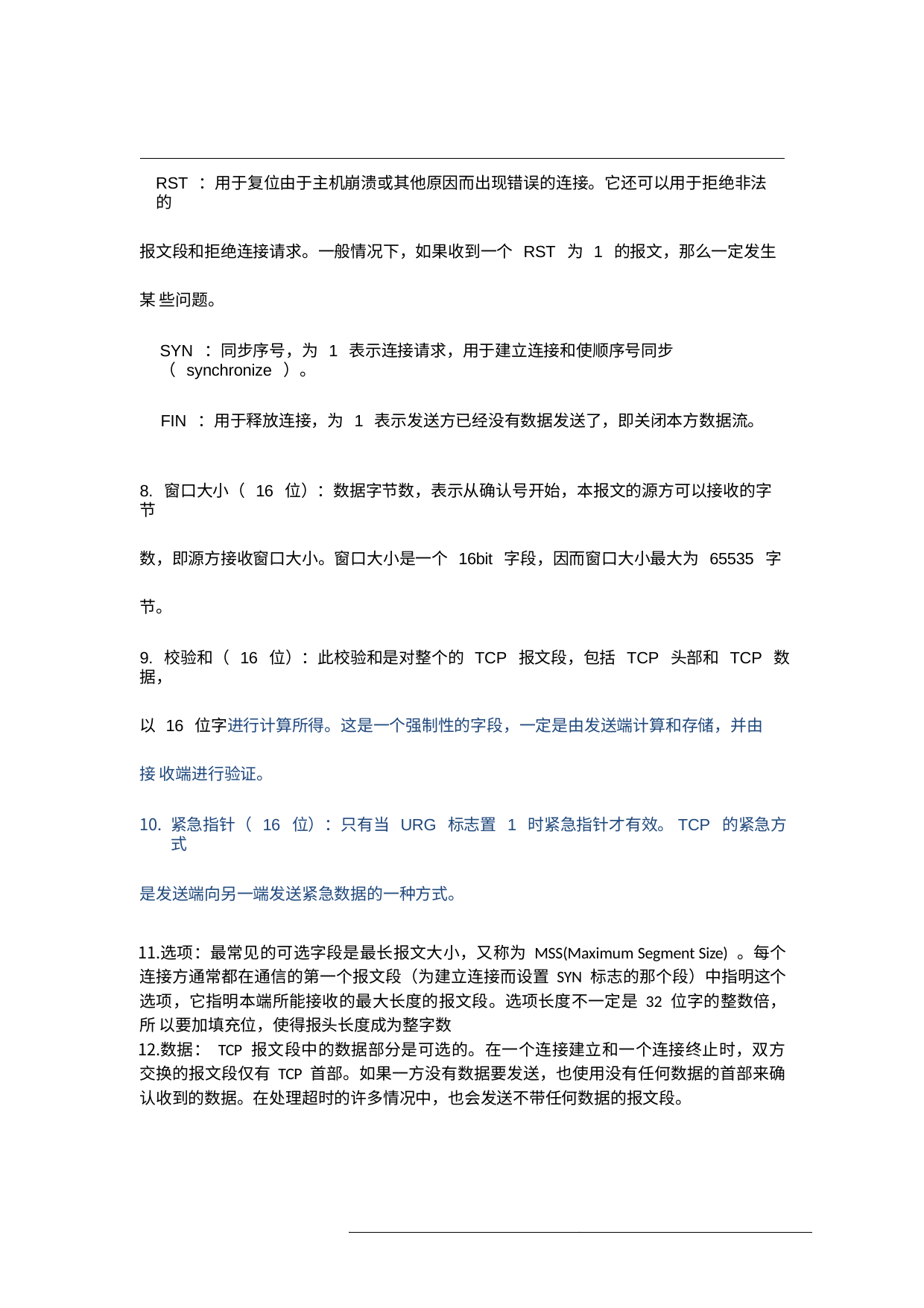

RST ：用于复位由于主机崩溃或其他原因而出现错误的连接。它还可以用于拒绝非法的
报文段和拒绝连接请求。一般情况下，如果收到一个 RST 为 1 的报文，那么一定发生某 些问题。
SYN ：同步序号，为 1 表示连接请求，用于建立连接和使顺序号同步（ synchronize ）。
FIN ：用于释放连接，为 1 表示发送方已经没有数据发送了，即关闭本方数据流。
8. 窗口大小（ 16 位）：数据字节数，表示从确认号开始，本报文的源方可以接收的字节
数，即源方接收窗口大小。窗口大小是一个 16bit 字段，因而窗口大小最大为 65535 字 节。
9. 校验和（ 16 位）：此校验和是对整个的 TCP 报文段，包括 TCP 头部和 TCP 数据，
以 16 位字进行计算所得。这是一个强制性的字段，一定是由发送端计算和存储，并由接 收端进行验证。
紧急指针（ 16 位）：只有当 URG 标志置 1 时紧急指针才有效。TCP 的紧急方式

是发送端向另一端发送紧急数据的一种方式。

选项：最常见的可选字段是最长报文大小，又称为 MSS(Maximum Segment Size) 。每个 连接方通常都在通信的第一个报文段（为建立连接而设置 SYN 标志的那个段）中指明这个 选项，它指明本端所能接收的最大长度的报文段。选项长度不一定是 32 位字的整数倍，所 以要加填充位，使得报头长度成为整字数
数据： TCP 报文段中的数据部分是可选的。在一个连接建立和一个连接终止时，双方 交换的报文段仅有 TCP 首部。如果一方没有数据要发送，也使用没有任何数据的首部来确 认收到的数据。在处理超时的许多情况中，也会发送不带任何数据的报文段。